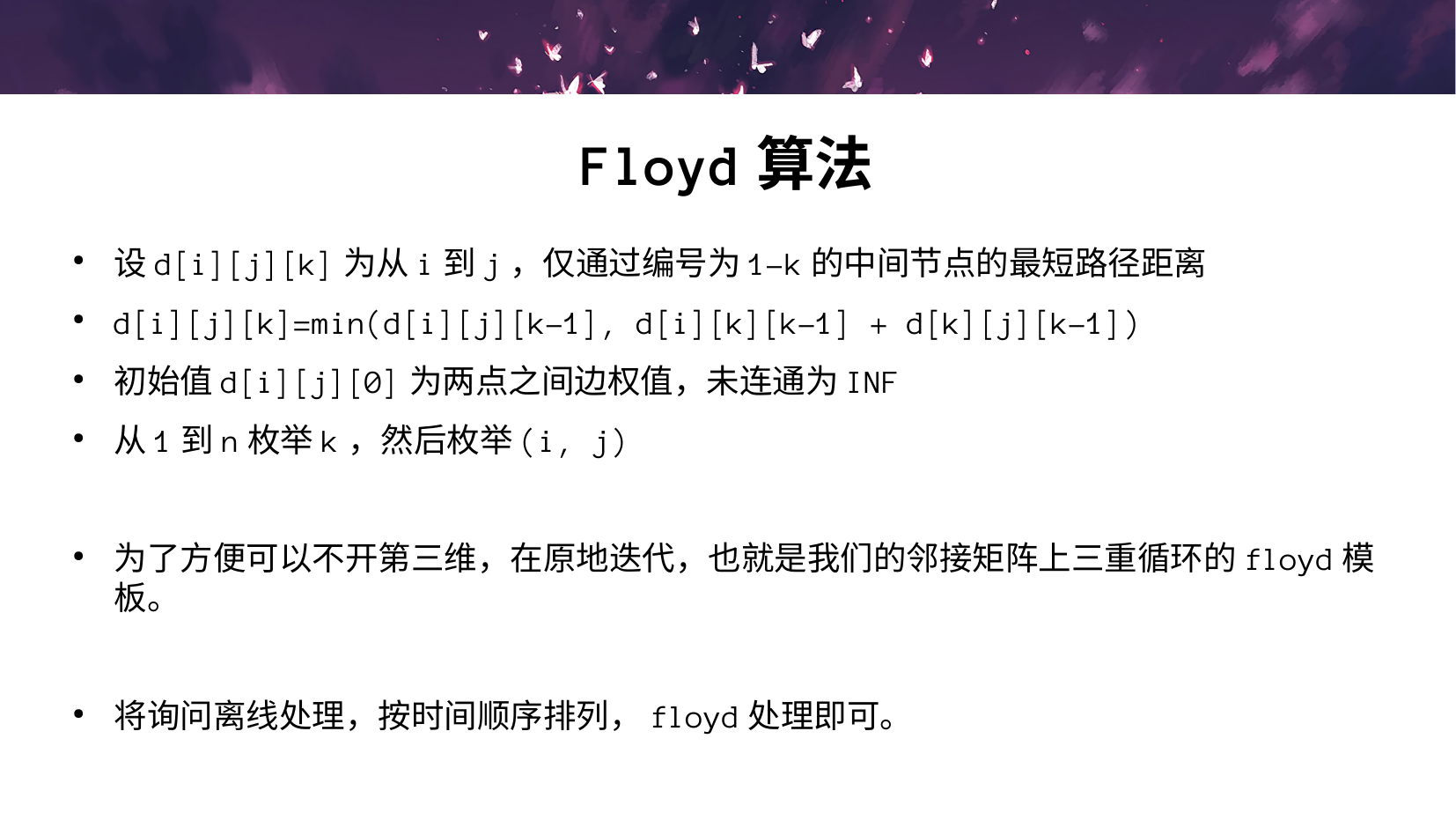

# Floyd算法
设d[i][j][k]为从i到j，仅通过编号为1-k的中间节点的最短路径距离
d[i][j][k]=min(d[i][j][k-1], d[i][k][k-1] + d[k][j][k-1])
初始值d[i][j][0]为两点之间边权值，未连通为INF
从1到n枚举k，然后枚举(i, j)

为了方便可以不开第三维，在原地迭代，也就是我们的邻接矩阵上三重循环的floyd模板。

将询问离线处理，按时间顺序排列，floyd处理即可。